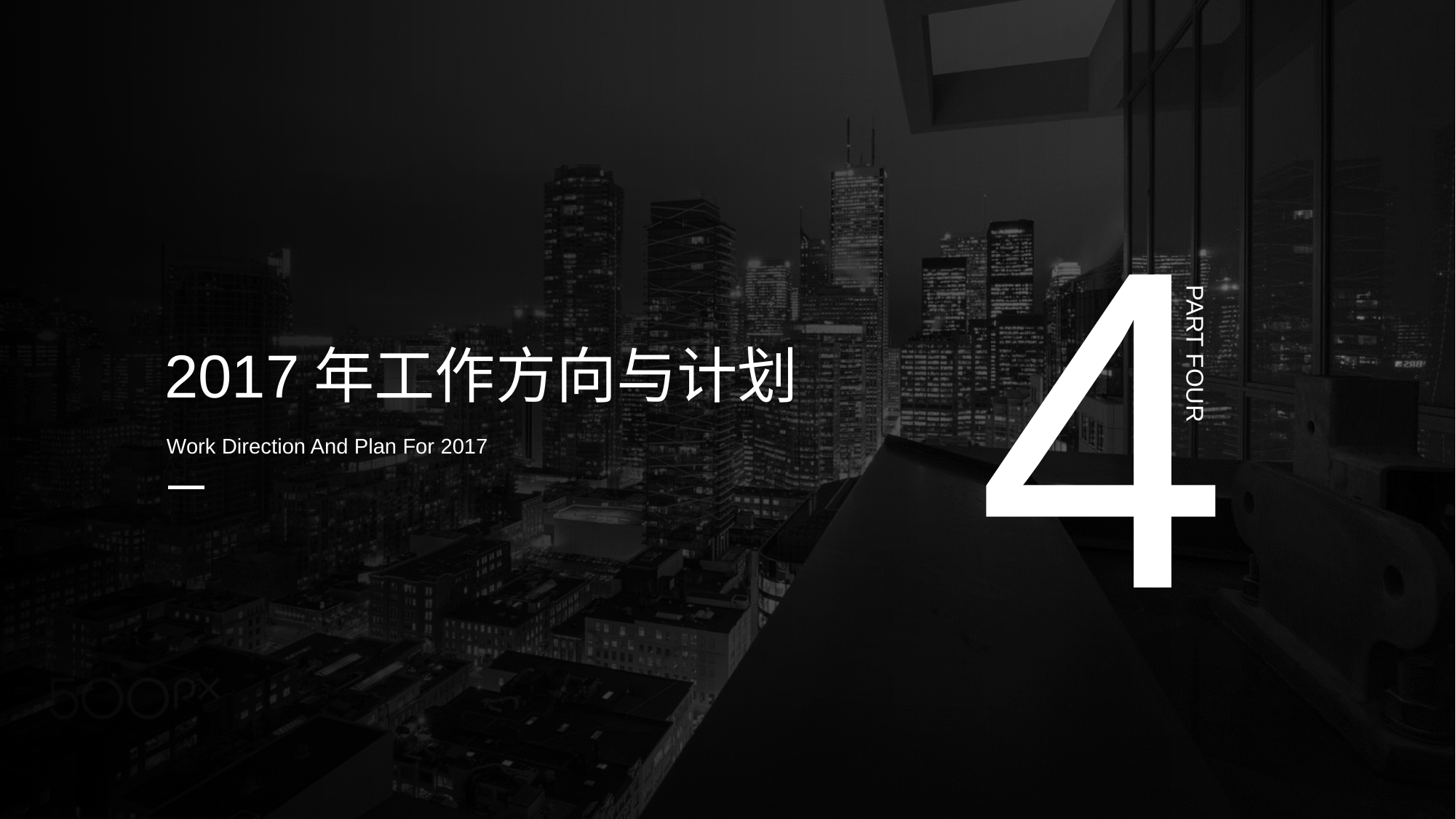

4
2017年工作方向与计划
PART FOUR
Work Direction And Plan For 2017